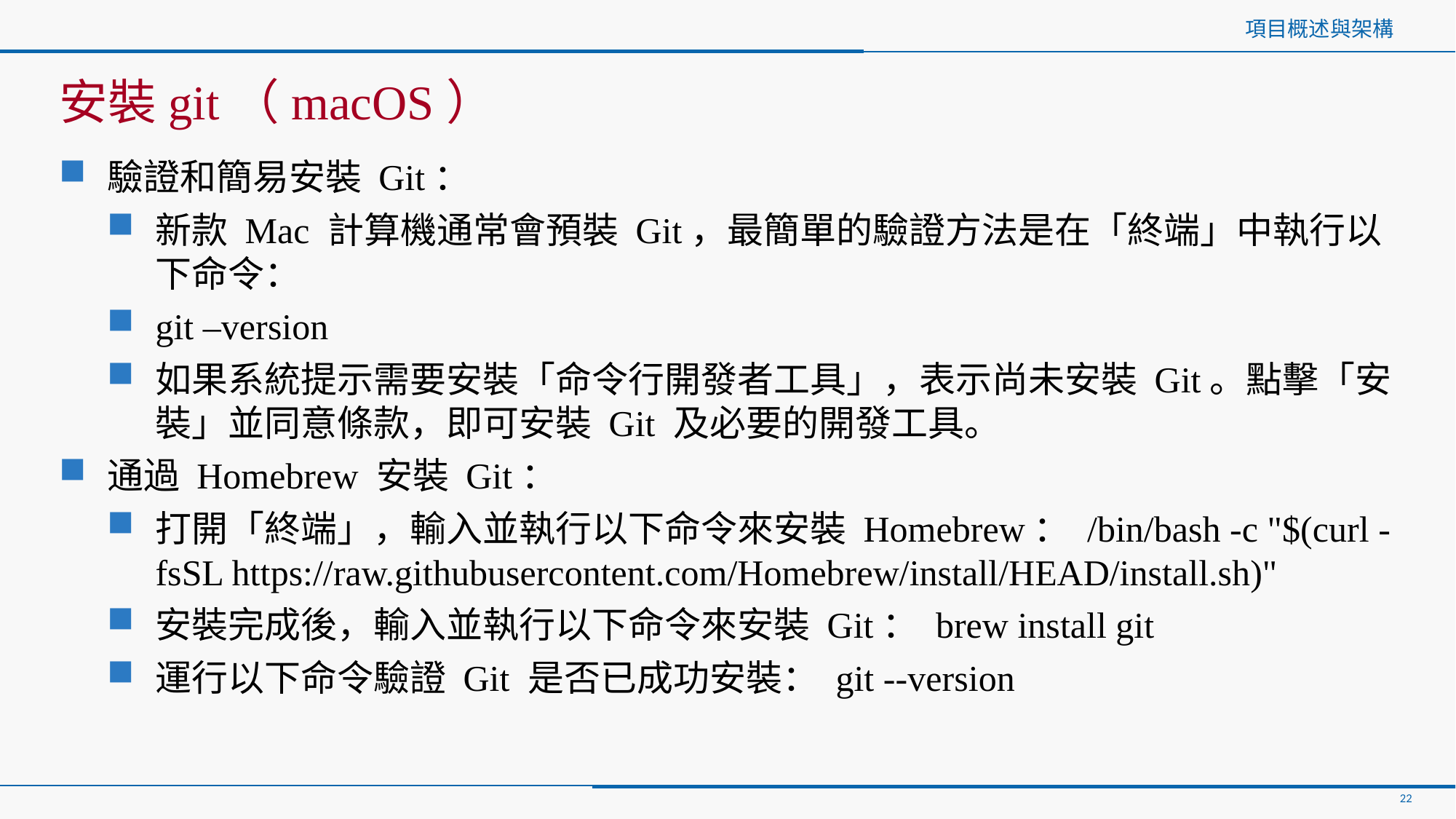

# 項目概述與架構
安裝git（macOS）
驗證和簡易安裝 Git：
新款 Mac 計算機通常會預裝 Git，最簡單的驗證方法是在「終端」中執行以下命令：
git –version
如果系統提示需要安裝「命令行開發者工具」，表示尚未安裝 Git。點擊「安裝」並同意條款，即可安裝 Git 及必要的開發工具。
通過 Homebrew 安裝 Git：
打開「終端」，輸入並執行以下命令來安裝 Homebrew： /bin/bash -c "$(curl -fsSL https://raw.githubusercontent.com/Homebrew/install/HEAD/install.sh)"
安裝完成後，輸入並執行以下命令來安裝 Git： brew install git
運行以下命令驗證 Git 是否已成功安裝： git --version
22